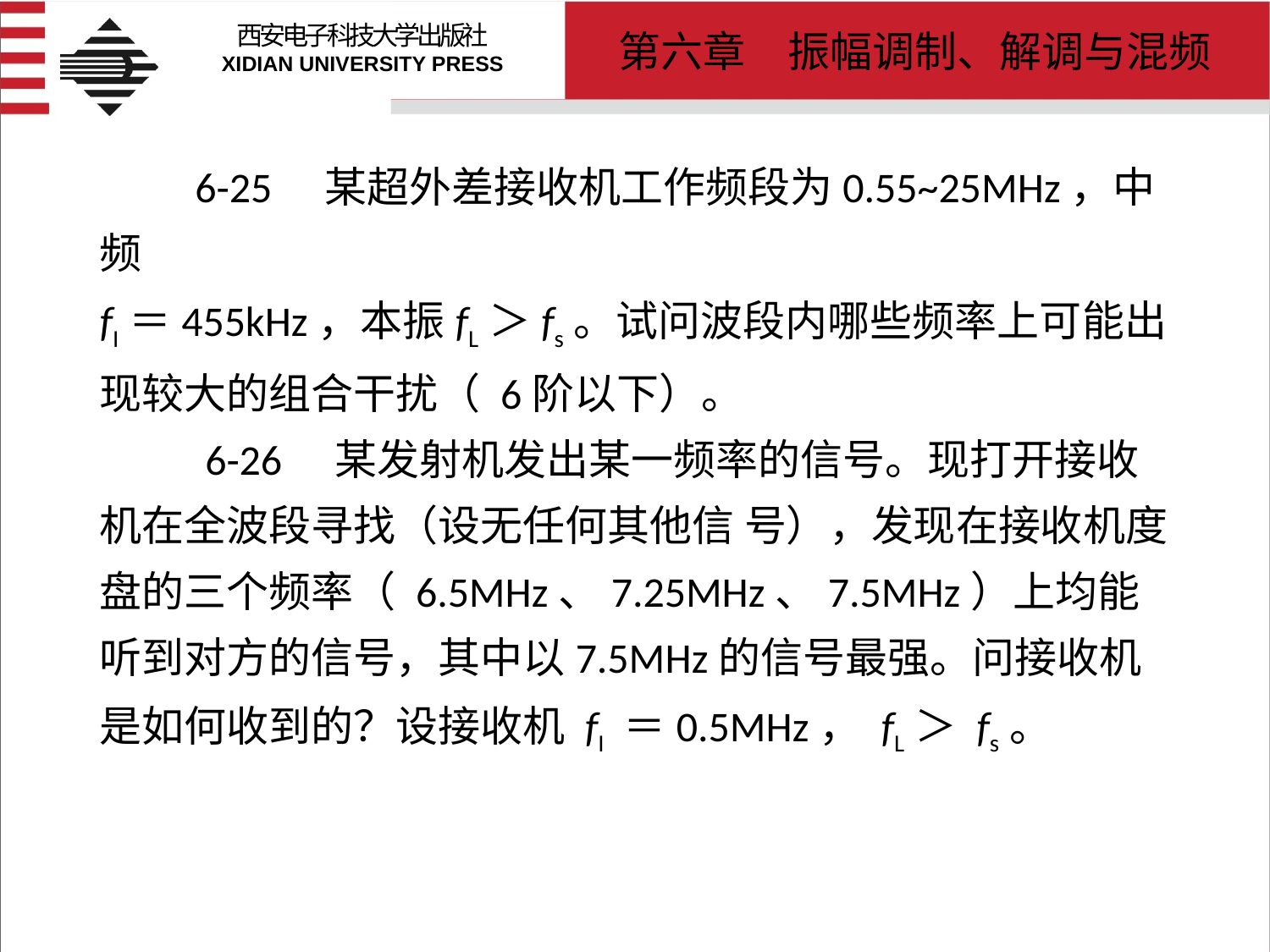

# 6-25　某超外差接收机工作频段为0.55~25MHz，中频 fI＝455kHz，本振fL＞fs。试问波段内哪些频率上可能出现较大的组合干扰（ 6阶以下）。 6-26　某发射机发出某一频率的信号。现打开接收机在全波段寻找（设无任何其他信 号），发现在接收机度盘的三个频率（ 6.5MHz、7.25MHz、7.5MHz）上均能听到对方的信号，其中以7.5MHz的信号最强。问接收机是如何收到的？设接收机 fI ＝0.5MHz， fL＞ fs。